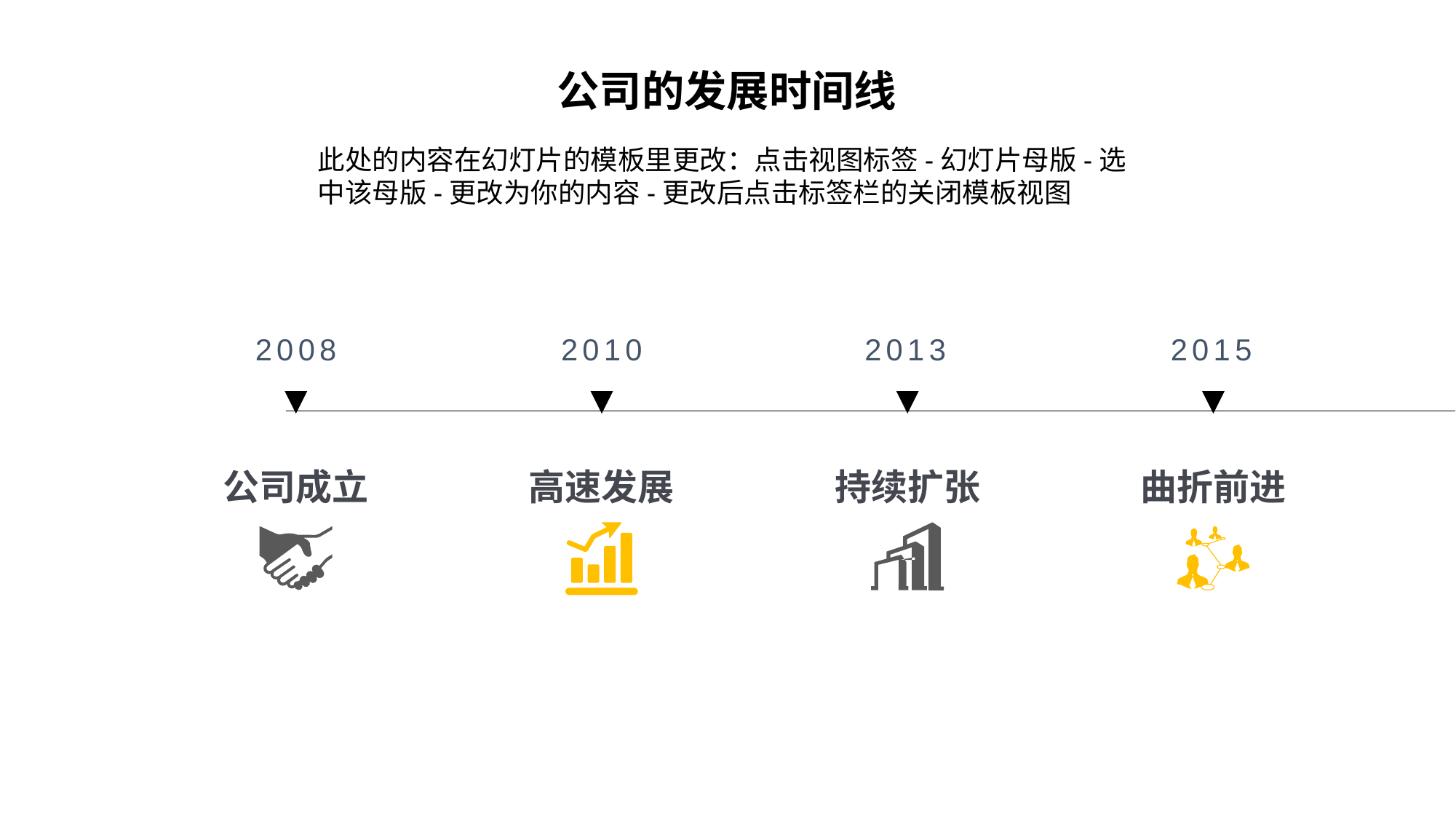

2008
2010
2013
2015

高速发展
持续扩张
曲折前进

公司成立